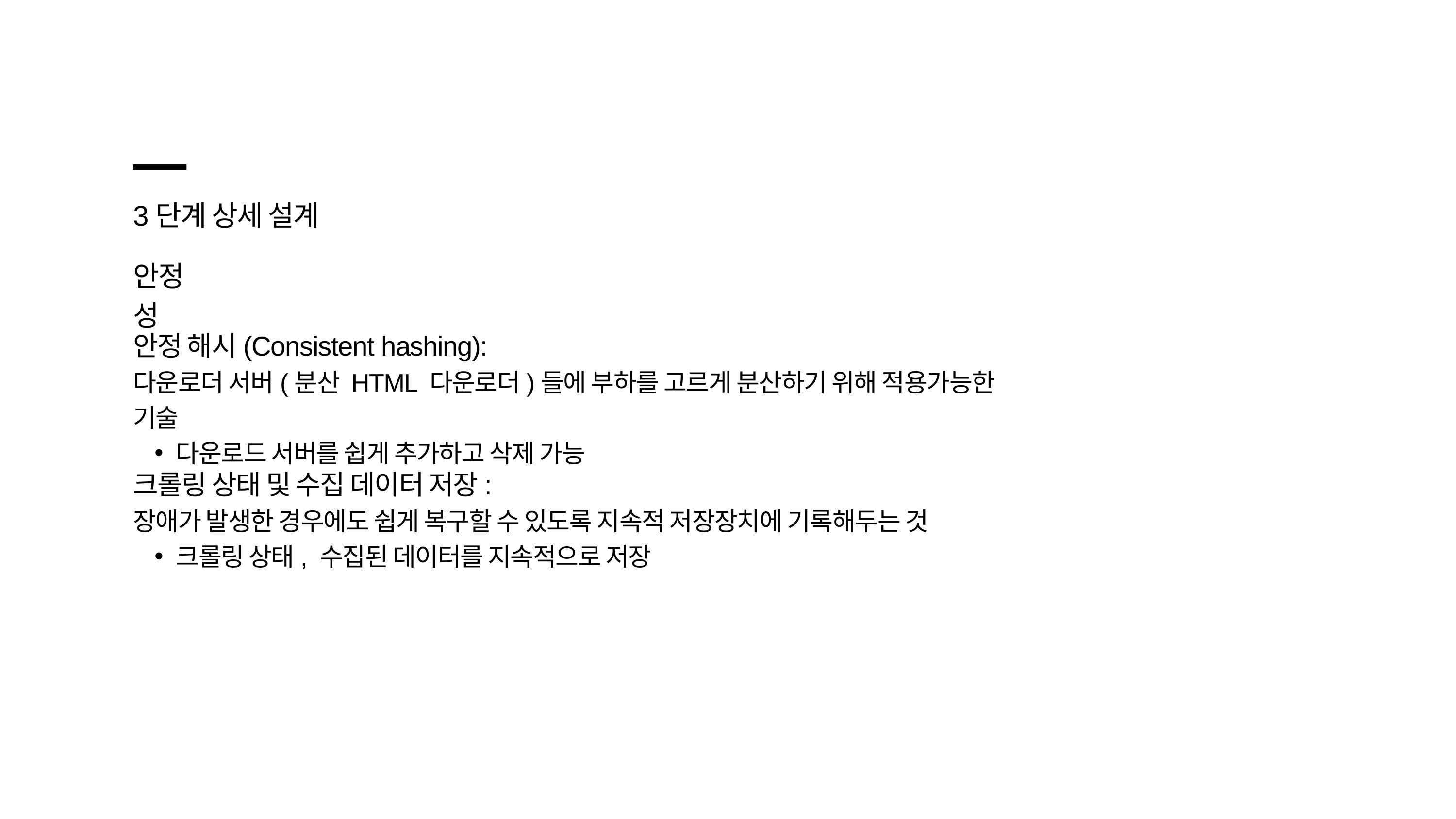

3단계 상세 설계
안정성
안정 해시(Consistent hashing):
다운로더 서버(분산 HTML 다운로더)들에 부하를 고르게 분산하기 위해 적용가능한 기술
다운로드 서버를 쉽게 추가하고 삭제 가능
크롤링 상태 및 수집 데이터 저장:
장애가 발생한 경우에도 쉽게 복구할 수 있도록 지속적 저장장치에 기록해두는 것
크롤링 상태, 수집된 데이터를 지속적으로 저장